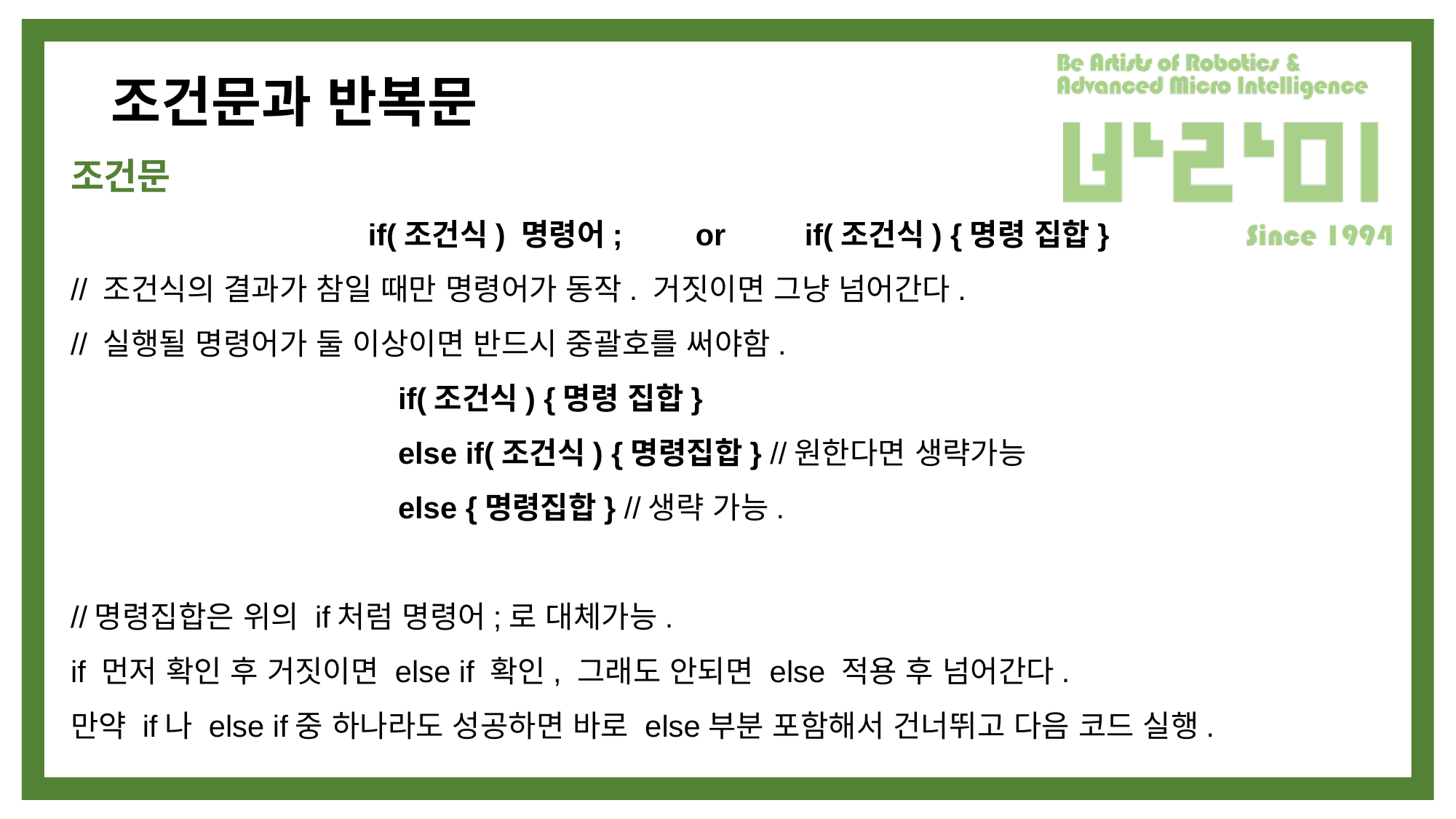

# 조건문과 반복문
조건문
if(조건식) 명령어;	or	if(조건식) {명령 집합}
// 조건식의 결과가 참일 때만 명령어가 동작. 거짓이면 그냥 넘어간다.
// 실행될 명령어가 둘 이상이면 반드시 중괄호를 써야함.
			if(조건식) {명령 집합}
			else if(조건식) {명령집합} //원한다면 생략가능
			else {명령집합} //생략 가능.

//명령집합은 위의 if처럼 명령어;로 대체가능.
if 먼저 확인 후 거짓이면 else if 확인, 그래도 안되면 else 적용 후 넘어간다.
만약 if나 else if중 하나라도 성공하면 바로 else부분 포함해서 건너뛰고 다음 코드 실행.